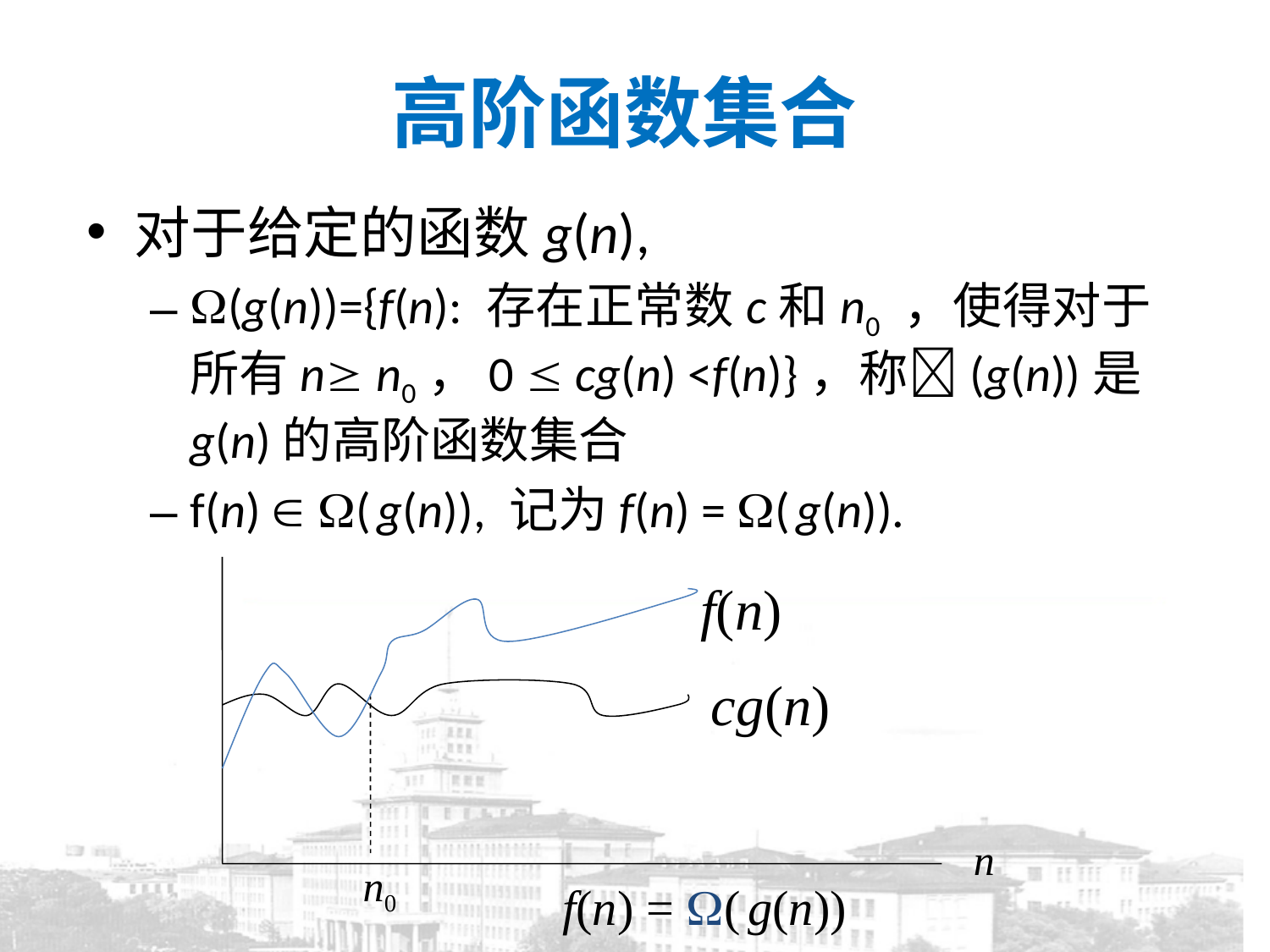

# 高阶函数集合
对于给定的函数g(n),
Ω(g(n))={f(n): 存在正常数c和n0 ，使得对于所有n≥ n0，0 ≤ cg(n) <f(n)}，称Ω(g(n))是g(n)的高阶函数集合
f(n) ∈ Ω( g(n)), 记为f(n) = Ω( g(n)).

f(n)

cg(n)

n
n0

f(n) = Ω( g(n))
13